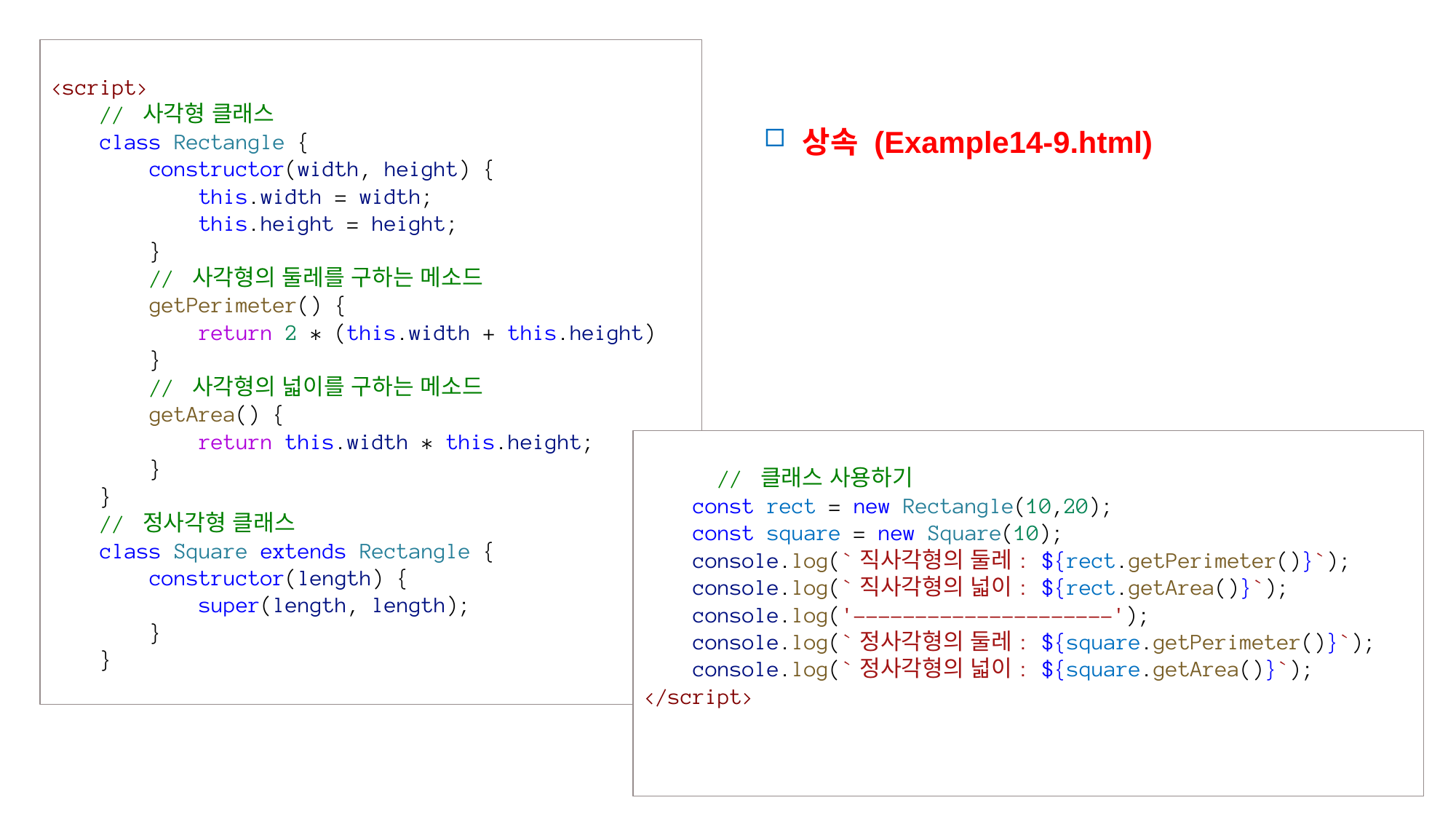

<script>
    // 사각형 클래스
    class Rectangle {
        constructor(width, height) {
            this.width = width;
            this.height = height;
        }
        // 사각형의 둘레를 구하는 메소드
        getPerimeter() {
            return 2 * (this.width + this.height)
        }
        // 사각형의 넓이를 구하는 메소드
        getArea() {
            return this.width * this.height;
        }
    }
    // 정사각형 클래스
    class Square extends Rectangle {
        constructor(length) {
            super(length, length);
        }
    }

상속 (Example14-9.html)
      // 클래스 사용하기
    const rect = new Rectangle(10,20);
    const square = new Square(10);
    console.log(`직사각형의 둘레: ${rect.getPerimeter()}`);
    console.log(`직사각형의 넓이: ${rect.getArea()}`);
    console.log('---------------------');
    console.log(`정사각형의 둘레: ${square.getPerimeter()}`);
    console.log(`정사각형의 넓이: ${square.getArea()}`);
</script>